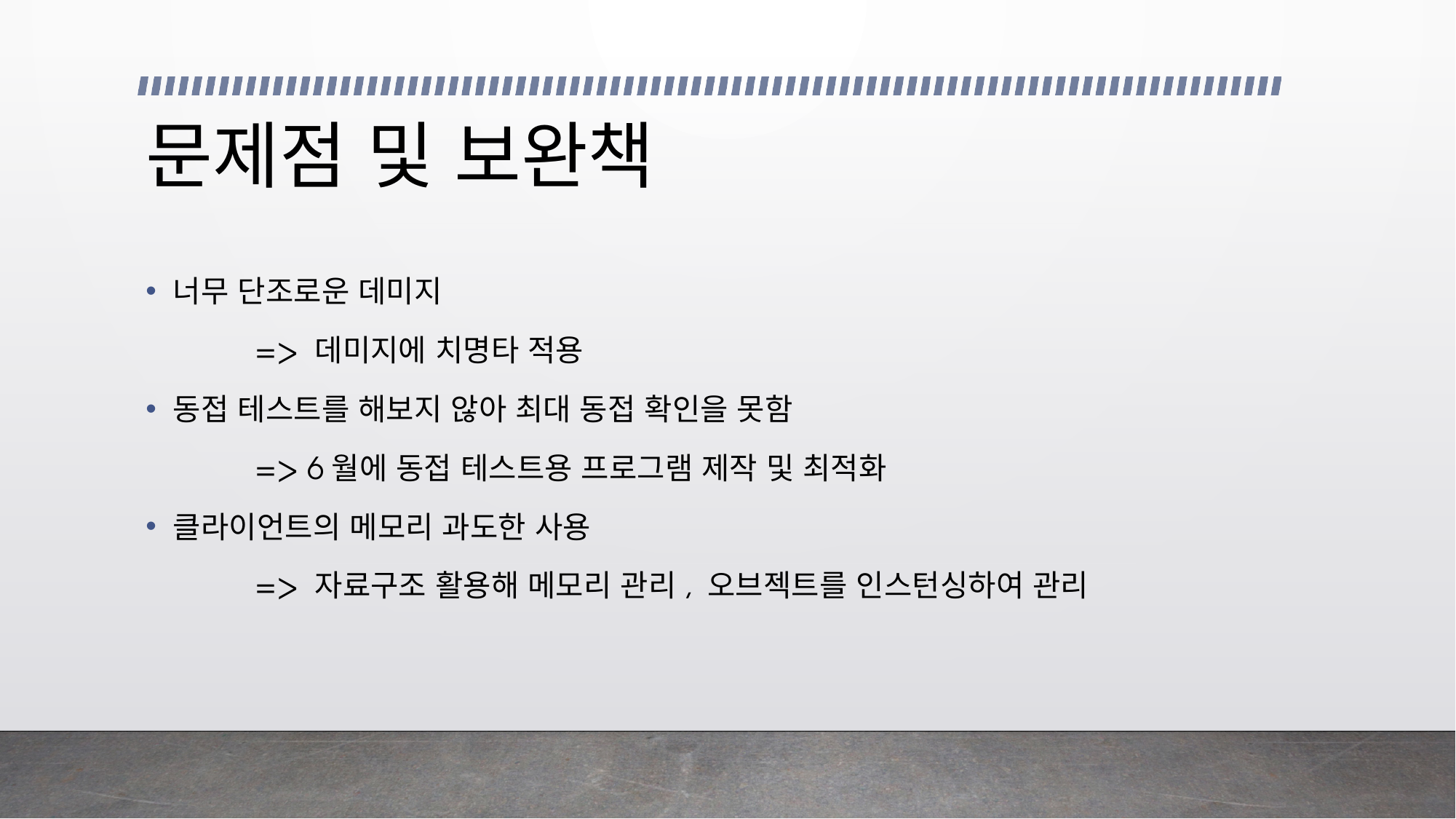

# 문제점 및 보완책
너무 단조로운 데미지
	=> 데미지에 치명타 적용
동접 테스트를 해보지 않아 최대 동접 확인을 못함
	=> 6월에 동접 테스트용 프로그램 제작 및 최적화
클라이언트의 메모리 과도한 사용
	=> 자료구조 활용해 메모리 관리, 오브젝트를 인스턴싱하여 관리